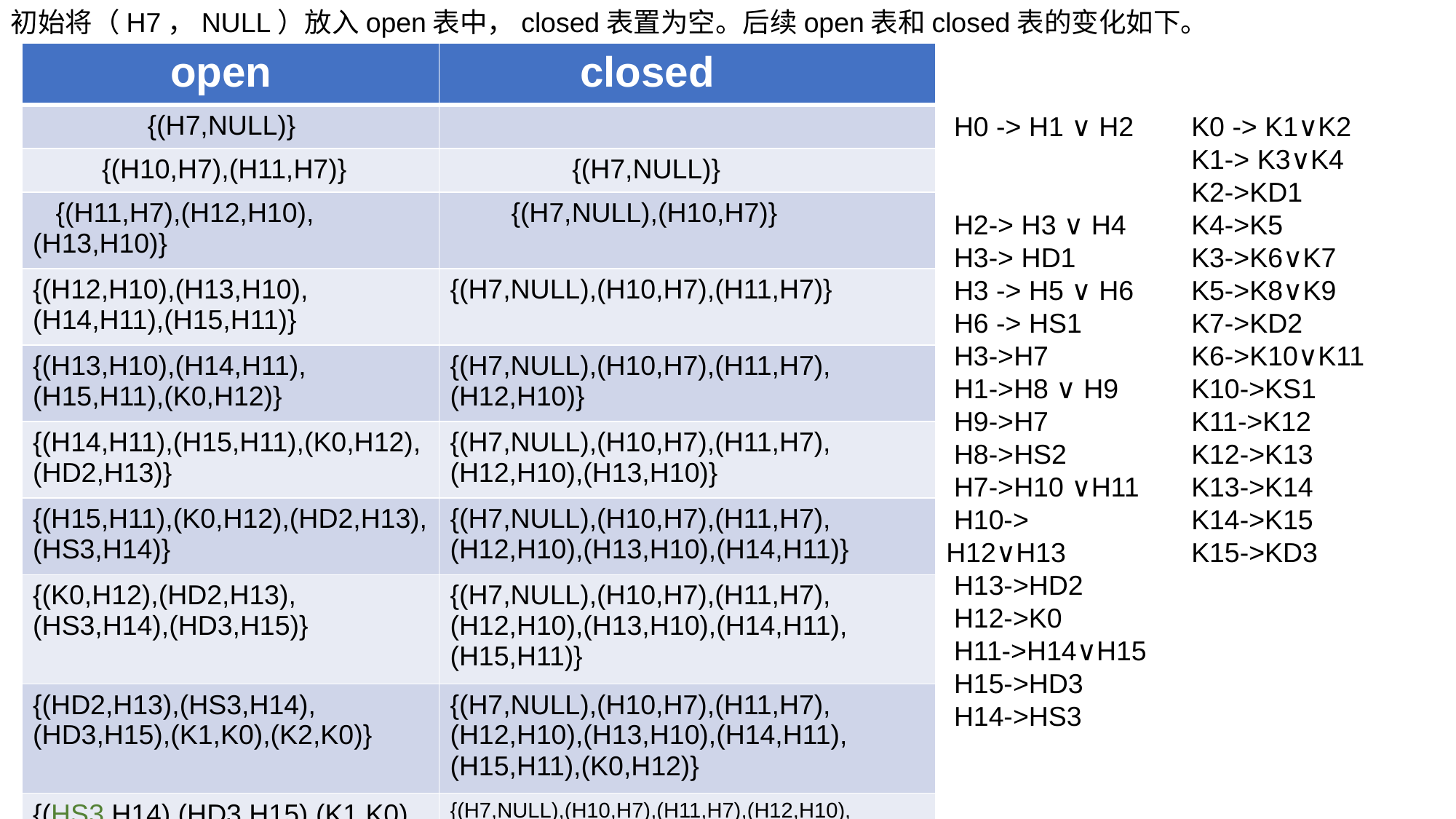

初始将（H7，NULL）放入open表中，closed表置为空。后续open表和closed表的变化如下。

| open | closed |
| --- | --- |
| {(H7,NULL)} |  |
| {(H10,H7),(H11,H7)} | {(H7,NULL)} |
| {(H11,H7),(H12,H10),(H13,H10)} | {(H7,NULL),(H10,H7)} |
| {(H12,H10),(H13,H10),(H14,H11),(H15,H11)} | {(H7,NULL),(H10,H7),(H11,H7)} |
| {(H13,H10),(H14,H11),(H15,H11),(K0,H12)} | {(H7,NULL),(H10,H7),(H11,H7),(H12,H10)} |
| {(H14,H11),(H15,H11),(K0,H12),(HD2,H13)} | {(H7,NULL),(H10,H7),(H11,H7),(H12,H10),(H13,H10)} |
| {(H15,H11),(K0,H12),(HD2,H13),(HS3,H14)} | {(H7,NULL),(H10,H7),(H11,H7),(H12,H10),(H13,H10),(H14,H11)} |
| {(K0,H12),(HD2,H13),(HS3,H14),(HD3,H15)} | {(H7,NULL),(H10,H7),(H11,H7),(H12,H10),(H13,H10),(H14,H11),(H15,H11)} |
| {(HD2,H13),(HS3,H14),(HD3,H15),(K1,K0),(K2,K0)} | {(H7,NULL),(H10,H7),(H11,H7),(H12,H10),(H13,H10),(H14,H11),(H15,H11),(K0,H12)} |
| {(HS3,H14),(HD3,H15),(K1,K0),(K2,K0)} | {(H7,NULL),(H10,H7),(H11,H7),(H12,H10),(H13,H10),(H14,H11),(H15,H11),(K0,H12),(HD2,H13)} |
 H0 -> H1 ∨ H2
 H2-> H3 ∨ H4
 H3-> HD1
 H3 -> H5 ∨ H6
 H6 -> HS1
 H3->H7
 H1->H8 ∨ H9
 H9->H7
 H8->HS2
 H7->H10 ∨H11
 H10-> H12∨H13
 H13->HD2
 H12->K0
 H11->H14∨H15
 H15->HD3
 H14->HS3

K0 -> K1∨K2
K1-> K3∨K4
K2->KD1
K4->K5
K3->K6∨K7
K5->K8∨K9
K7->KD2
K6->K10∨K11
K10->KS1
K11->K12
K12->K13
K13->K14
K14->K15
K15->KD3